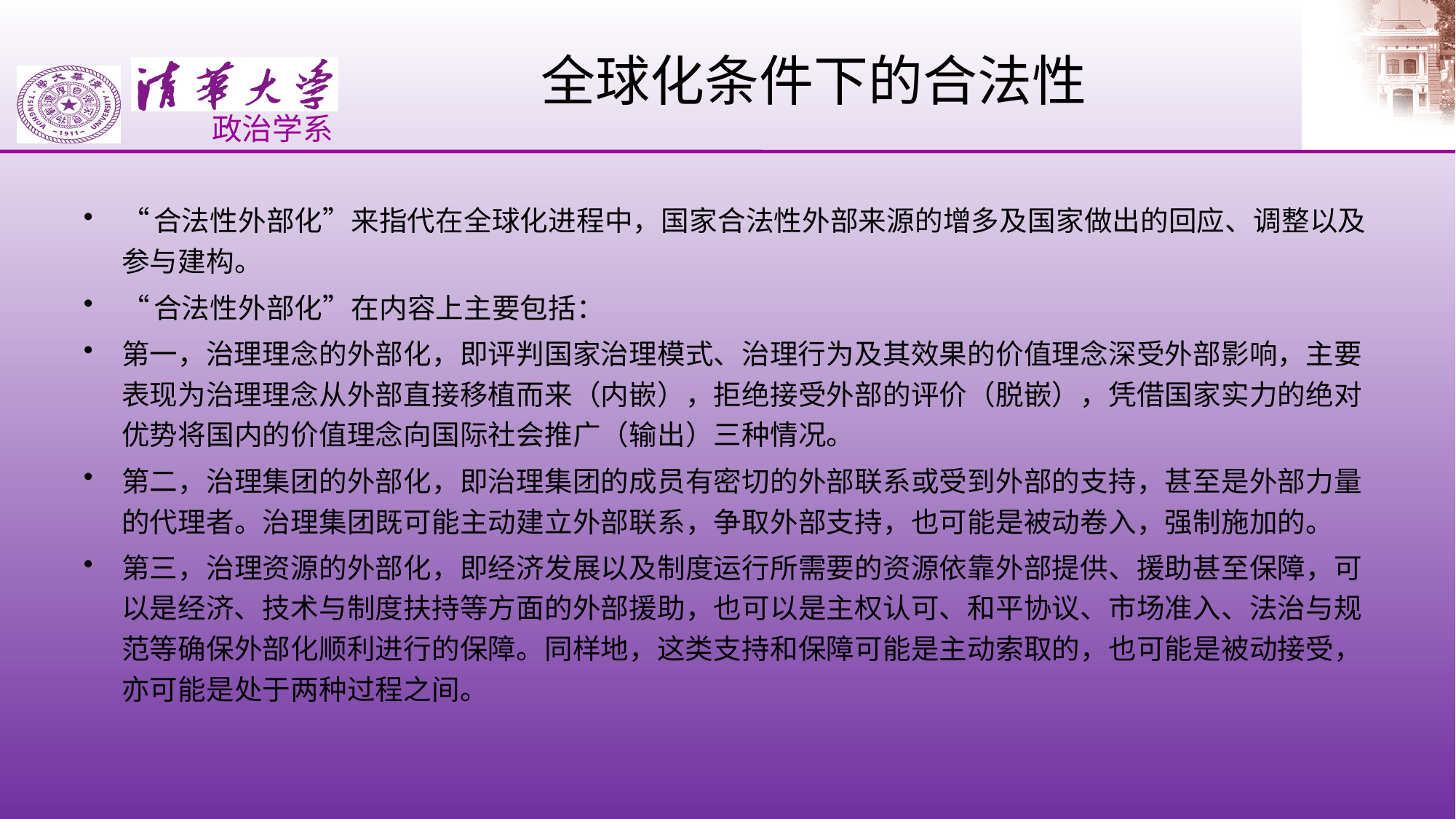

# 全球化条件下的合法性
“合法性外部化”来指代在全球化进程中，国家合法性外部来源的增多及国家做出的回应、调整以及参与建构。
“合法性外部化”在内容上主要包括：
第一，治理理念的外部化，即评判国家治理模式、治理行为及其效果的价值理念深受外部影响，主要表现为治理理念从外部直接移植而来（内嵌），拒绝接受外部的评价（脱嵌），凭借国家实力的绝对优势将国内的价值理念向国际社会推广（输出）三种情况。
第二，治理集团的外部化，即治理集团的成员有密切的外部联系或受到外部的支持，甚至是外部力量的代理者。治理集团既可能主动建立外部联系，争取外部支持，也可能是被动卷入，强制施加的。
第三，治理资源的外部化，即经济发展以及制度运行所需要的资源依靠外部提供、援助甚至保障，可以是经济、技术与制度扶持等方面的外部援助，也可以是主权认可、和平协议、市场准入、法治与规范等确保外部化顺利进行的保障。同样地，这类支持和保障可能是主动索取的，也可能是被动接受，亦可能是处于两种过程之间。